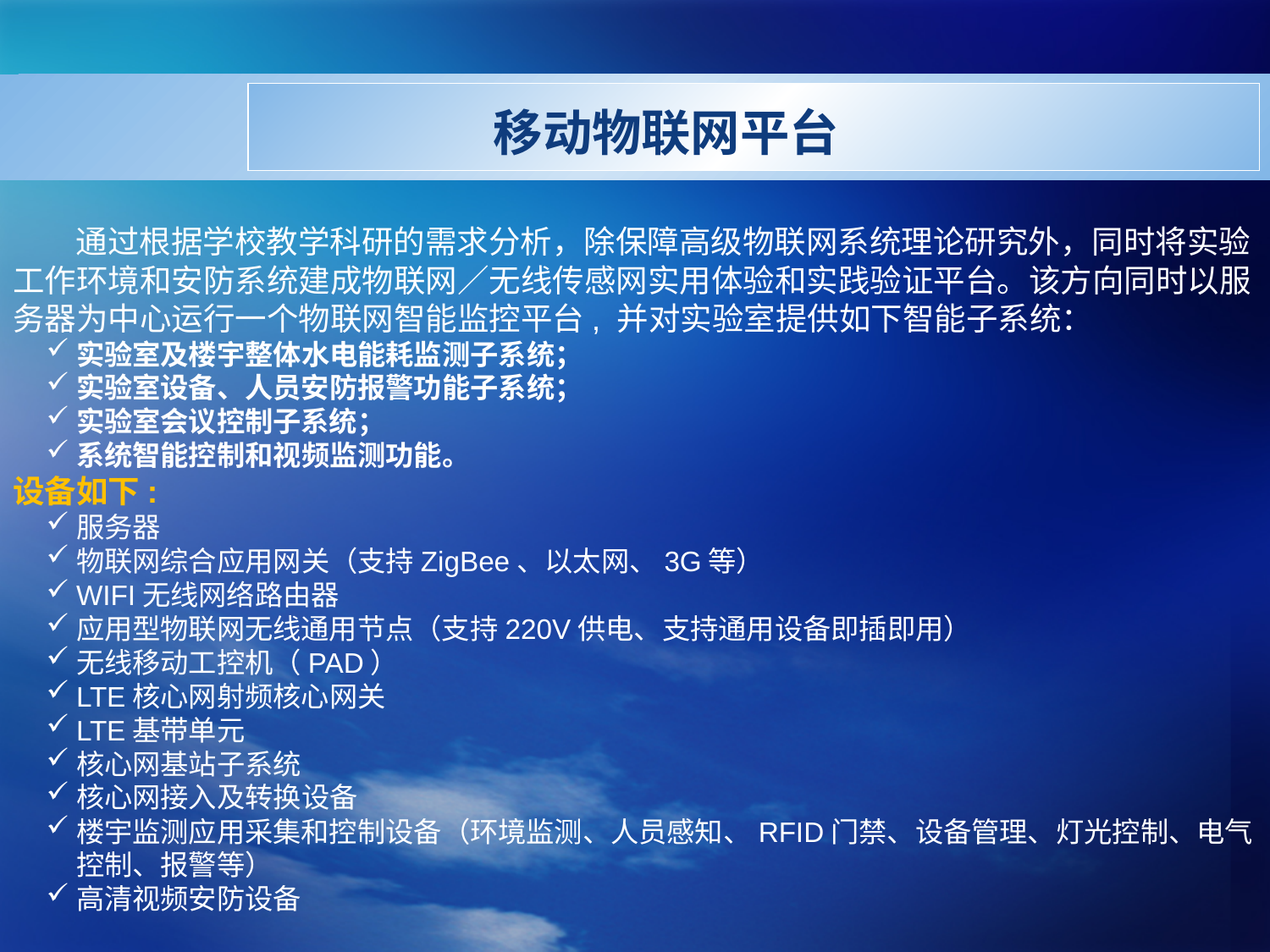

移动物联网平台
       通过根据学校教学科研的需求分析，除保障高级物联网系统理论研究外，同时将实验工作环境和安防系统建成物联网／无线传感网实用体验和实践验证平台。该方向同时以服务器为中心运行一个物联网智能监控平台, 并对实验室提供如下智能子系统：
实验室及楼宇整体水电能耗监测子系统；
实验室设备、人员安防报警功能子系统；
实验室会议控制子系统；
系统智能控制和视频监测功能。
设备如下:
服务器
物联网综合应用网关（支持ZigBee、以太网、3G等）
WIFI无线网络路由器
应用型物联网无线通用节点（支持220V供电、支持通用设备即插即用）
无线移动工控机（PAD）
LTE核心网射频核心网关
LTE基带单元
核心网基站子系统
核心网接入及转换设备
楼宇监测应用采集和控制设备（环境监测、人员感知、RFID门禁、设备管理、灯光控制、电气控制、报警等）
高清视频安防设备